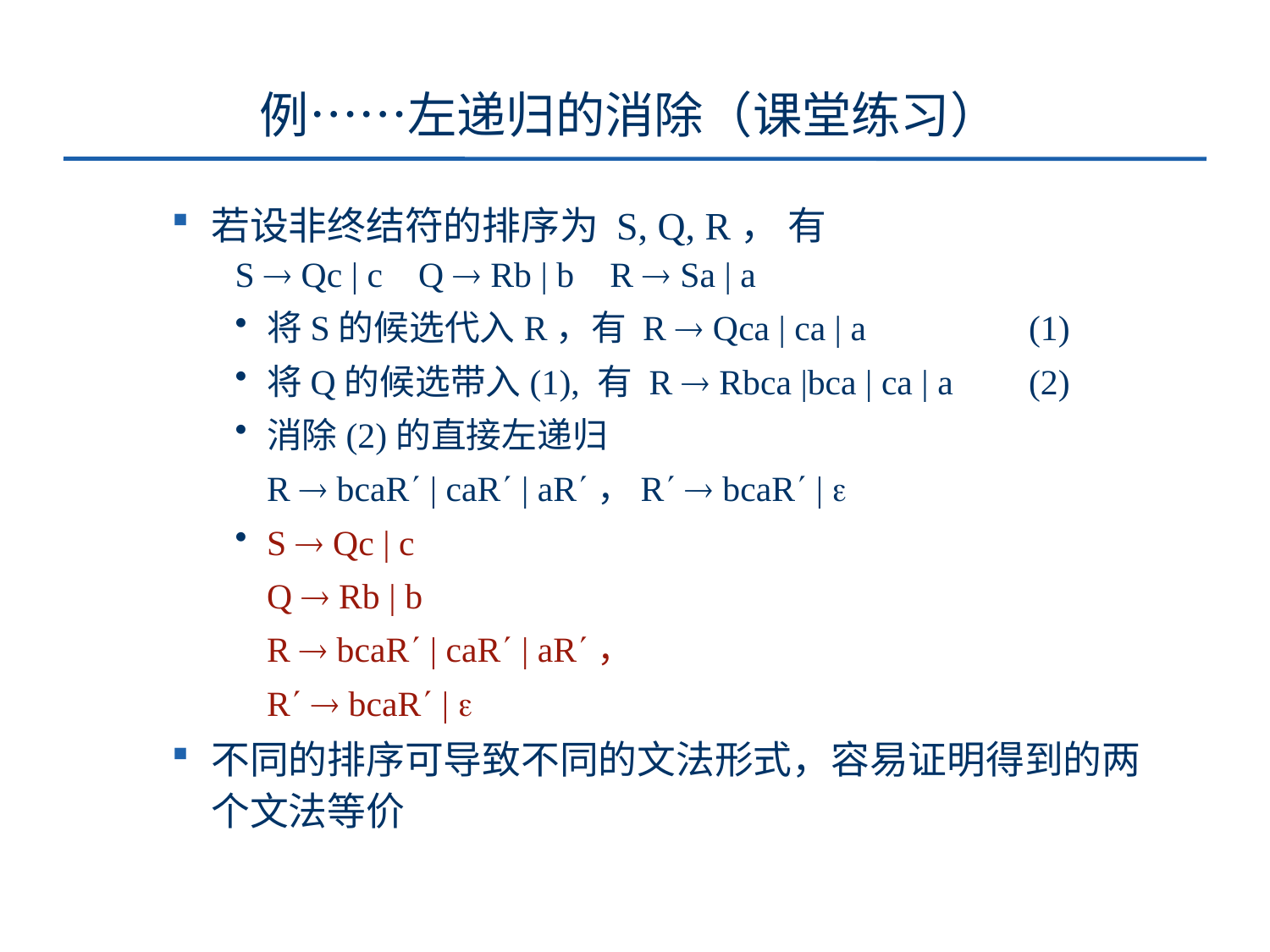

# 例……左递归的消除（课堂练习）
若设非终结符的排序为 S, Q, R， 有
S → Qc | c    Q → Rb | b    R → Sa | a
将S的候选代入R，有 R → Qca | ca | a		(1)
将Q的候选带入(1), 有 R → Rbca |bca | ca | a	(2)
消除(2)的直接左递归
	R → bcaR′ | caR′ | aR′，R′ → bcaR′ | ε
S → Qc | c
	Q → Rb | b
	R → bcaR′ | caR′ | aR′，
	R′ → bcaR′ | ε
不同的排序可导致不同的文法形式，容易证明得到的两个文法等价